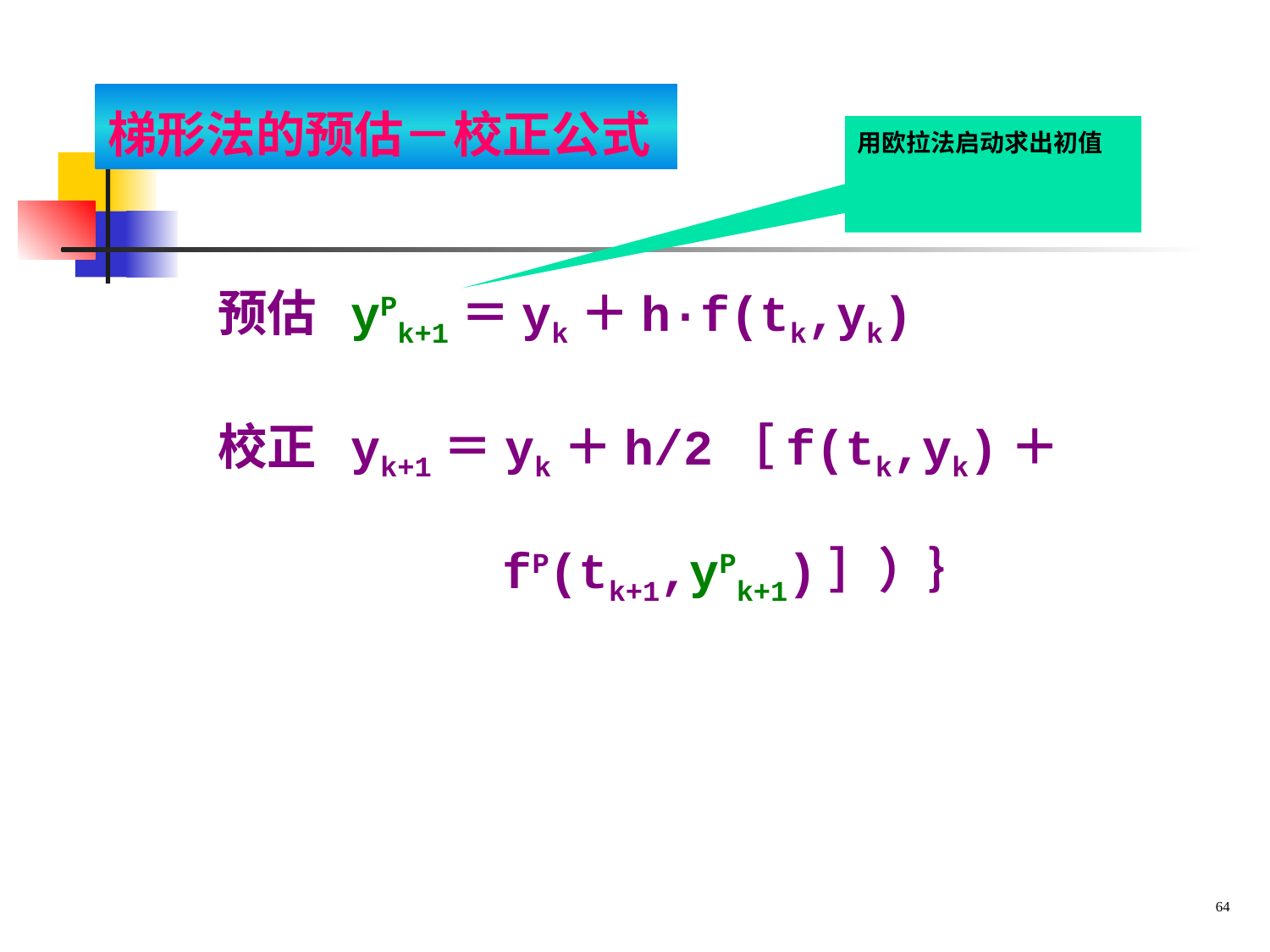

# 梯形法的预估－校正公式
用欧拉法启动求出初值
预估  yPk+1＝yk＋h·f(tk,yk)

校正  yk+1＝yk＋h/2［f(tk,yk)＋
                                         fP(tk+1,yPk+1)］）｝

64